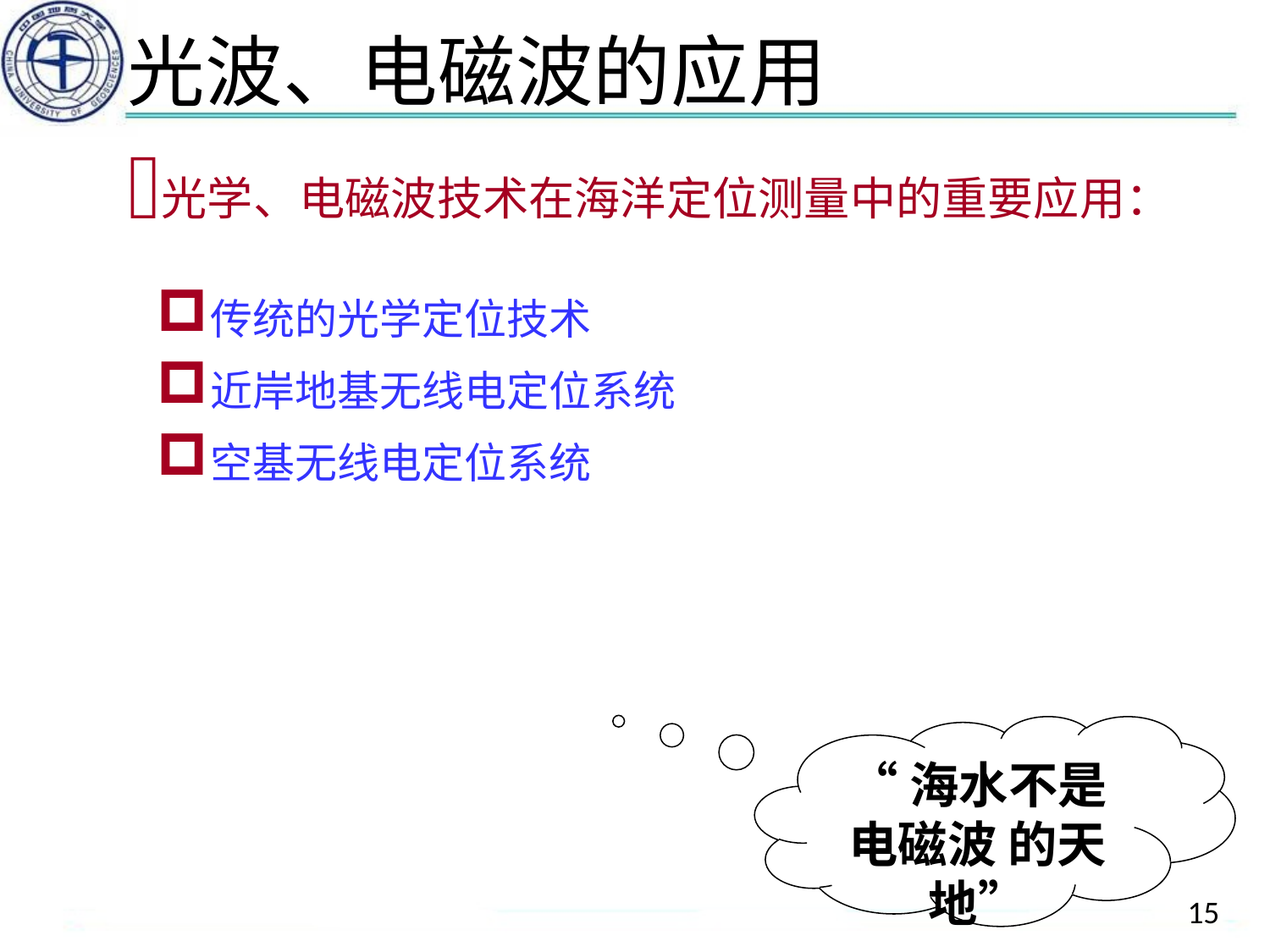

# 光波、电磁波的应用
光学、电磁波技术在海洋定位测量中的重要应用：

传统的光学定位技术
近岸地基无线电定位系统
空基无线电定位系统
“海水不是电磁波 的天地”
15